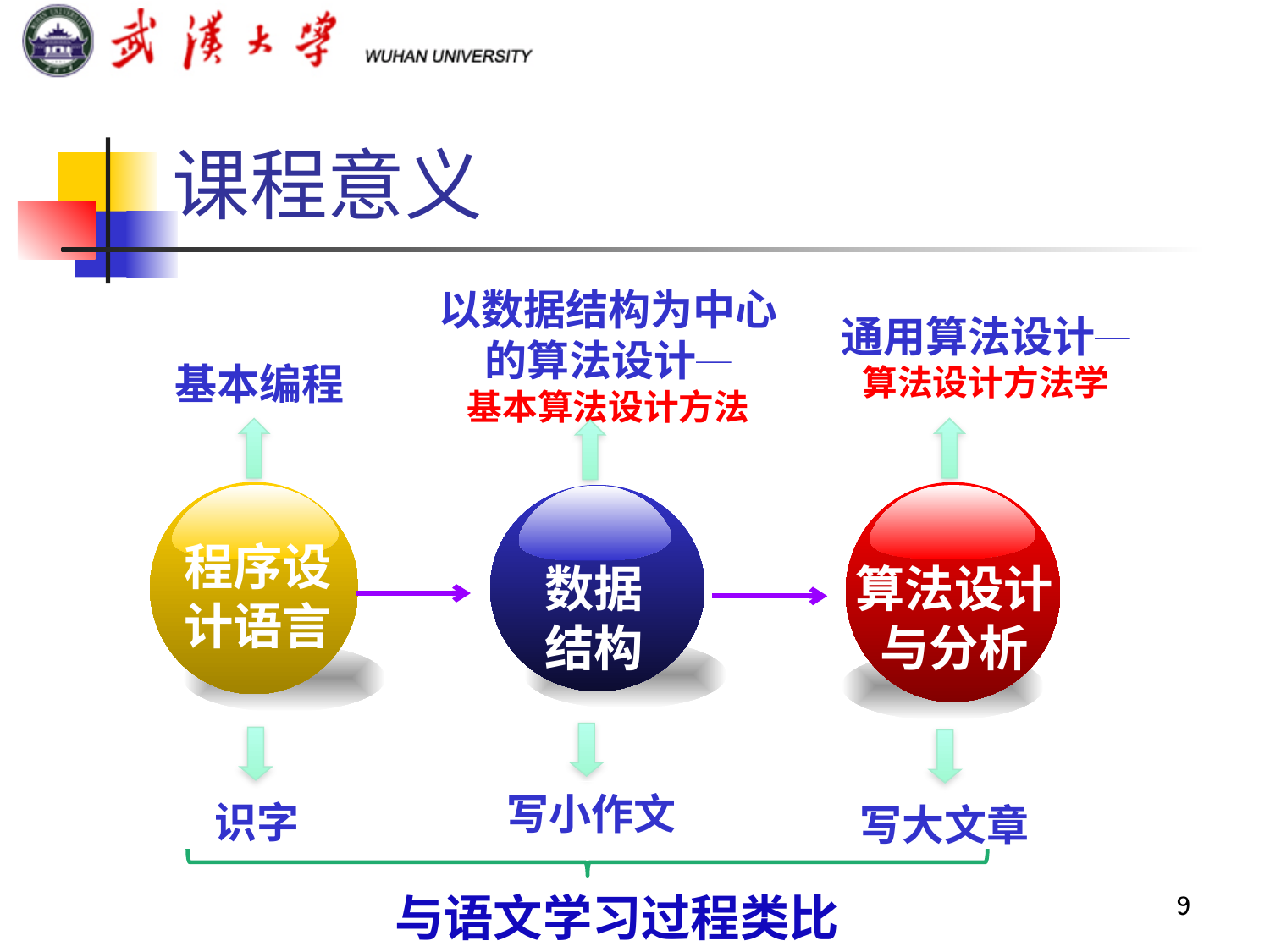

课程意义
以数据结构为中心的算法设计─
基本算法设计方法
通用算法设计─算法设计方法学
基本编程

程序设计语言
数据结构
算法设计与分析
数据结构

写小作文
识字
写大文章
与语文学习过程类比
9